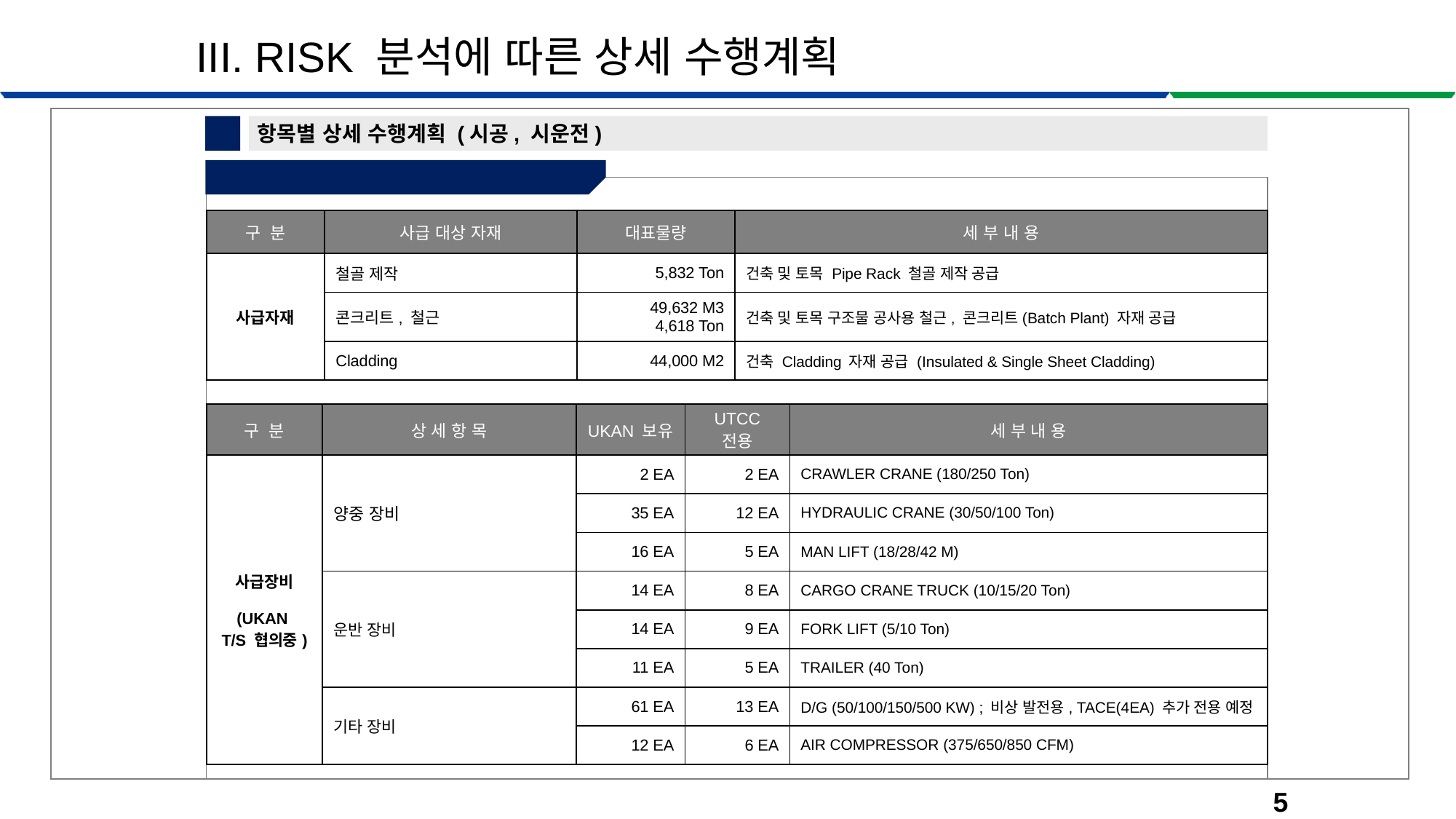

III. RISK 분석에 따른 상세 수행계획
5
항목별 상세 수행계획 (시공, 시운전)
①-2 시공 자재 및 장비 사급 방안

| 구 분 | 사급 대상 자재 | 대표물량 | 세 부 내 용 |
| --- | --- | --- | --- |
| 사급자재 | 철골 제작 | 5,832 Ton | 건축 및 토목 Pipe Rack 철골 제작 공급 |
|  | 콘크리트, 철근 | 49,632 M3 4,618 Ton | 건축 및 토목 구조물 공사용 철근, 콘크리트(Batch Plant) 자재 공급 |
|  | Cladding | 44,000 M2 | 건축 Cladding 자재 공급 (Insulated & Single Sheet Cladding) |
| 구 분 | 상 세 항 목 | UKAN 보유 | UTCC 전용 | 세 부 내 용 |
| --- | --- | --- | --- | --- |
| 사급장비 (UKAN T/S 협의중) | 양중 장비 | 2 EA | 2 EA | CRAWLER CRANE (180/250 Ton) |
|  |  | 35 EA | 12 EA | HYDRAULIC CRANE (30/50/100 Ton) |
|  |  | 16 EA | 5 EA | MAN LIFT (18/28/42 M) |
|  | 운반 장비 | 14 EA | 8 EA | CARGO CRANE TRUCK (10/15/20 Ton) |
|  |  | 14 EA | 9 EA | FORK LIFT (5/10 Ton) |
|  |  | 11 EA | 5 EA | TRAILER (40 Ton) |
|  | 기타 장비 | 61 EA | 13 EA | D/G (50/100/150/500 KW) ; 비상 발전용, TACE(4EA) 추가 전용 예정 |
|  |  | 12 EA | 6 EA | AIR COMPRESSOR (375/650/850 CFM) |
50